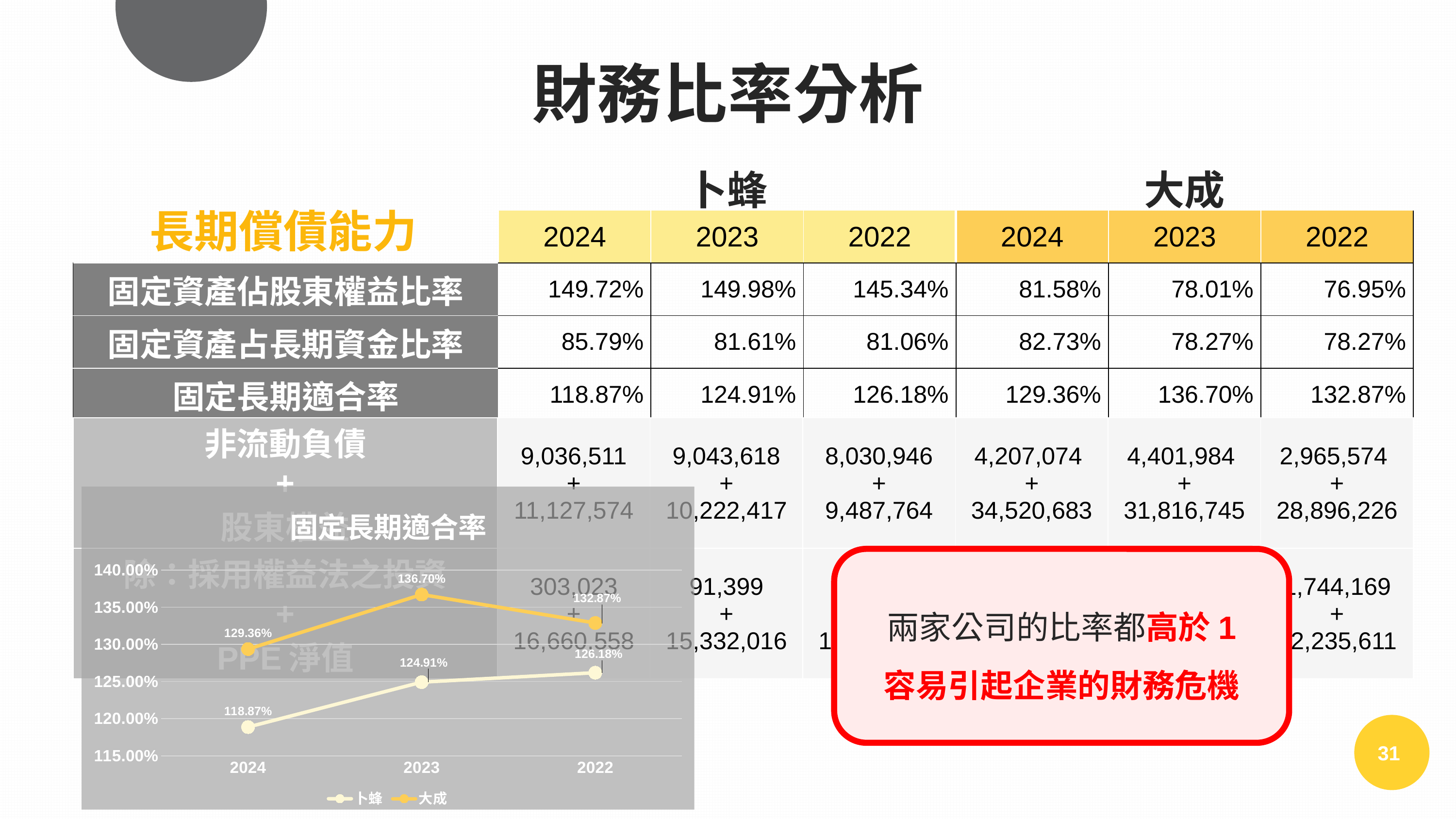

財務比率分析
|  | 卜蜂 |  |  | 大成 |  |  |
| --- | --- | --- | --- | --- | --- | --- |
|  | 2024 | 2023 | 2022 | 2024 | 2023 | 2022 |
| 固定資產佔股東權益比率 | 149.72% | 149.98% | 145.34% | 81.58% | 78.01% | 76.95% |
| 固定資產占長期資金比率 | 85.79% | 81.61% | 81.06% | 82.73% | 78.27% | 78.27% |
| 固定長期適合率 | 118.87% | 124.91% | 126.18% | 129.36% | 136.70% | 132.87% |
| 固定資產比率 | 56.55% | 56.02% | 52.24% | 39.80% | 38.29% | 35.67% |
長期償債能力
| 非流動負債 + 股東權益 | 9,036,511 + 11,127,574 | 9,043,618 + 10,222,417 | 8,030,946 + 9,487,764 | 4,207,074 + 34,520,683 | 4,401,984 + 31,816,745 | 2,965,574 + 28,896,226 |
| --- | --- | --- | --- | --- | --- | --- |
| 除：採用權益法之投資 + PPE淨值 | 303,023 + 16,660,558 | 91,399 + 15,332,016 | 94,713 + 13,789,365 | 1,778,073 + 28,160,847 | 1,674,606 + 24,819,962 | 1,744,169 + 22,235,611 |

### Chart: 固定長期適合率

| Category | 卜蜂 | 大成 |
|---|---|---|
| 2024 | 1.1887 | 1.2936 |
| 2023 | 1.2491 | 1.367 |
| 2022 | 1.2618 | 1.3287 |
兩家公司的比率都高於1
容易引起企業的財務危機

31